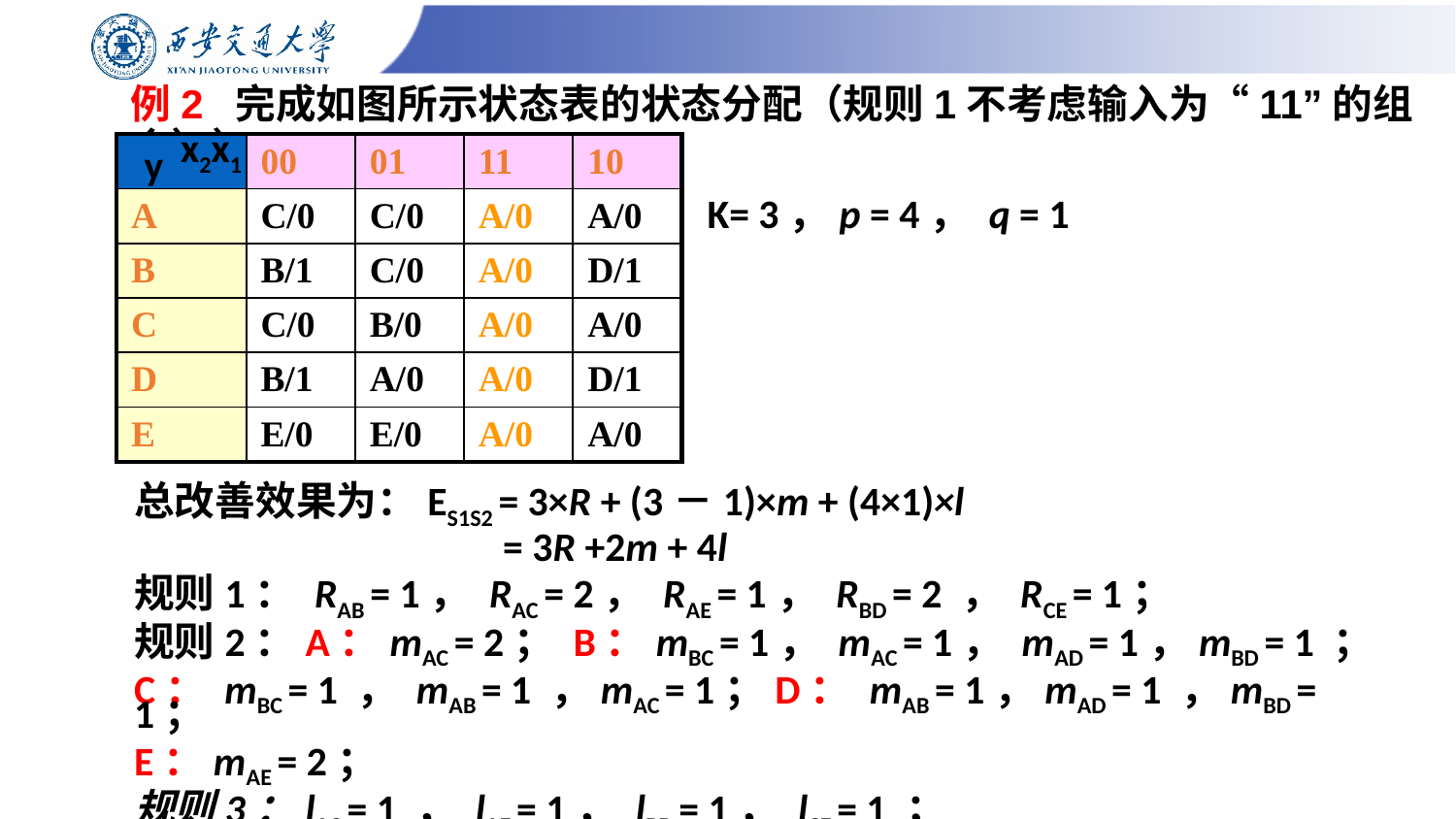

# 例2  完成如图所示状态表的状态分配（规则1不考虑输入为“11”的组合））。
x2x1
y
|  | 00 | 01 | 11 | 10 |
| --- | --- | --- | --- | --- |
| A | C/0 | C/0 | A/0 | A/0 |
| B | B/1 | C/0 | A/0 | D/1 |
| C | C/0 | B/0 | A/0 | A/0 |
| D | B/1 | A/0 | A/0 | D/1 |
| E | E/0 | E/0 | A/0 | A/0 |
 K= 3，p = 4， q = 1
总改善效果为：ES1S2 = 3×R + (3－1)×m + (4×1)×l
                                        = 3R +2m + 4l
规则1： RAB = 1， RAC = 2， RAE = 1， RBD = 2 ， RCE = 1；
规则2：A：mAC = 2； B：mBC = 1， mAC = 1， mAD = 1，mBD = 1 ；
C： mBC = 1 ， mAB = 1 ，mAC = 1；D： mAB = 1，mAD = 1 ，mBD = 1；
E：mAE = 2；
规则3：lAC = 1 ， lAE = 1， lBD = 1， lCE = 1 ；